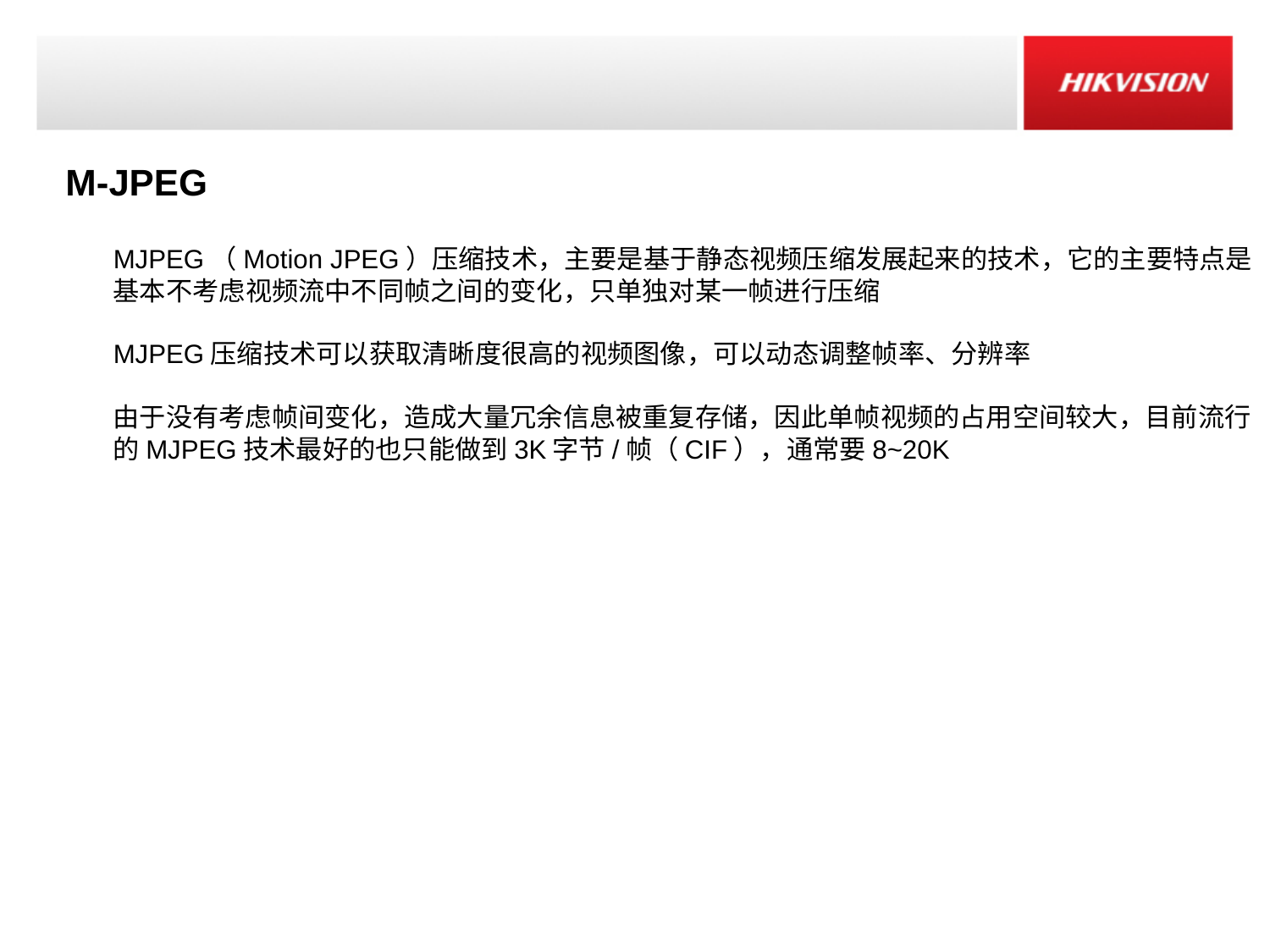

M-JPEG
MJPEG（Motion JPEG）压缩技术，主要是基于静态视频压缩发展起来的技术，它的主要特点是基本不考虑视频流中不同帧之间的变化，只单独对某一帧进行压缩

MJPEG压缩技术可以获取清晰度很高的视频图像，可以动态调整帧率、分辨率

由于没有考虑帧间变化，造成大量冗余信息被重复存储，因此单帧视频的占用空间较大，目前流行的MJPEG技术最好的也只能做到3K字节/帧（CIF），通常要8~20K